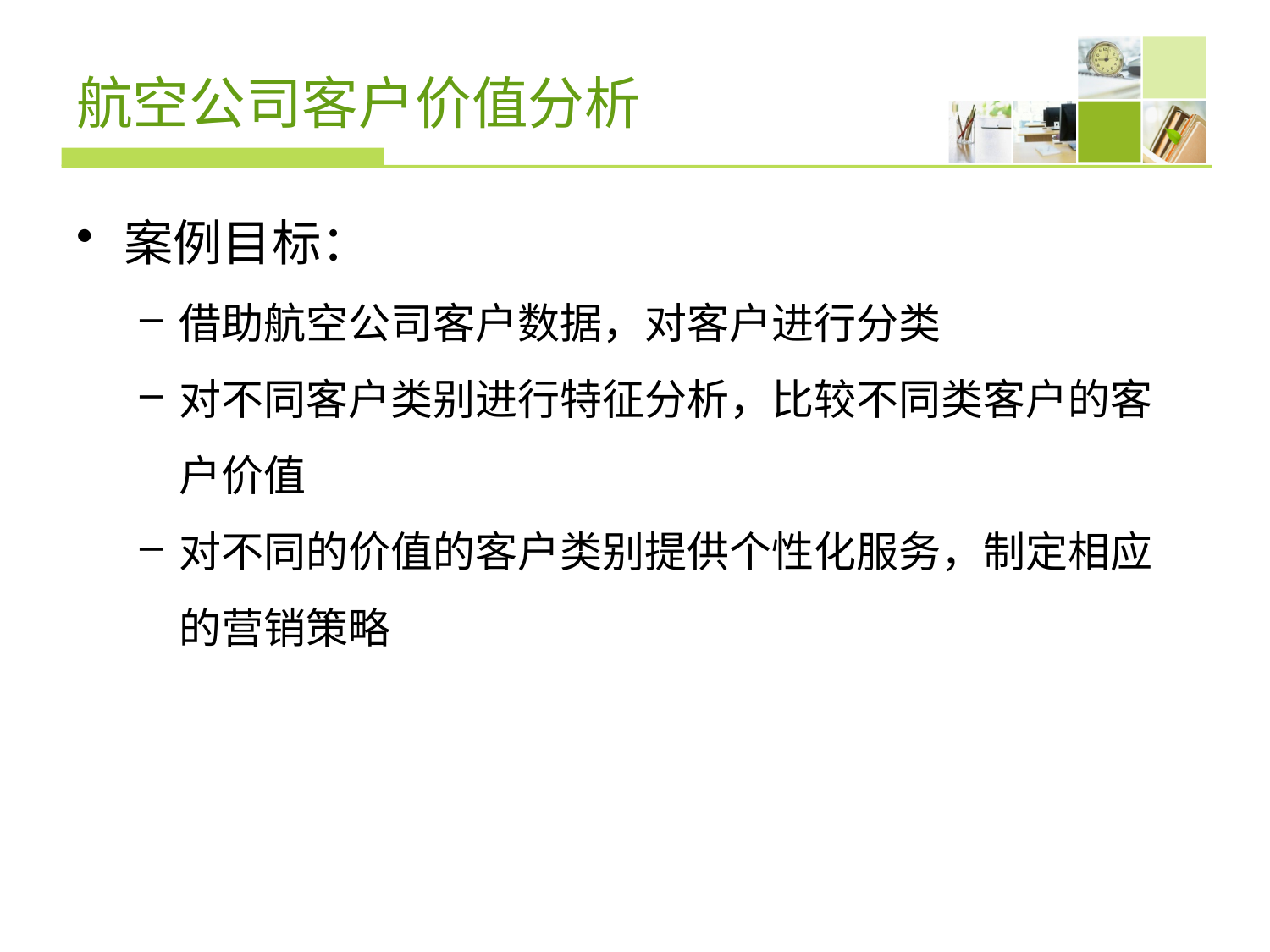

# 航空公司客户价值分析
案例目标：
借助航空公司客户数据，对客户进行分类
对不同客户类别进行特征分析，比较不同类客户的客户价值
对不同的价值的客户类别提供个性化服务，制定相应的营销策略